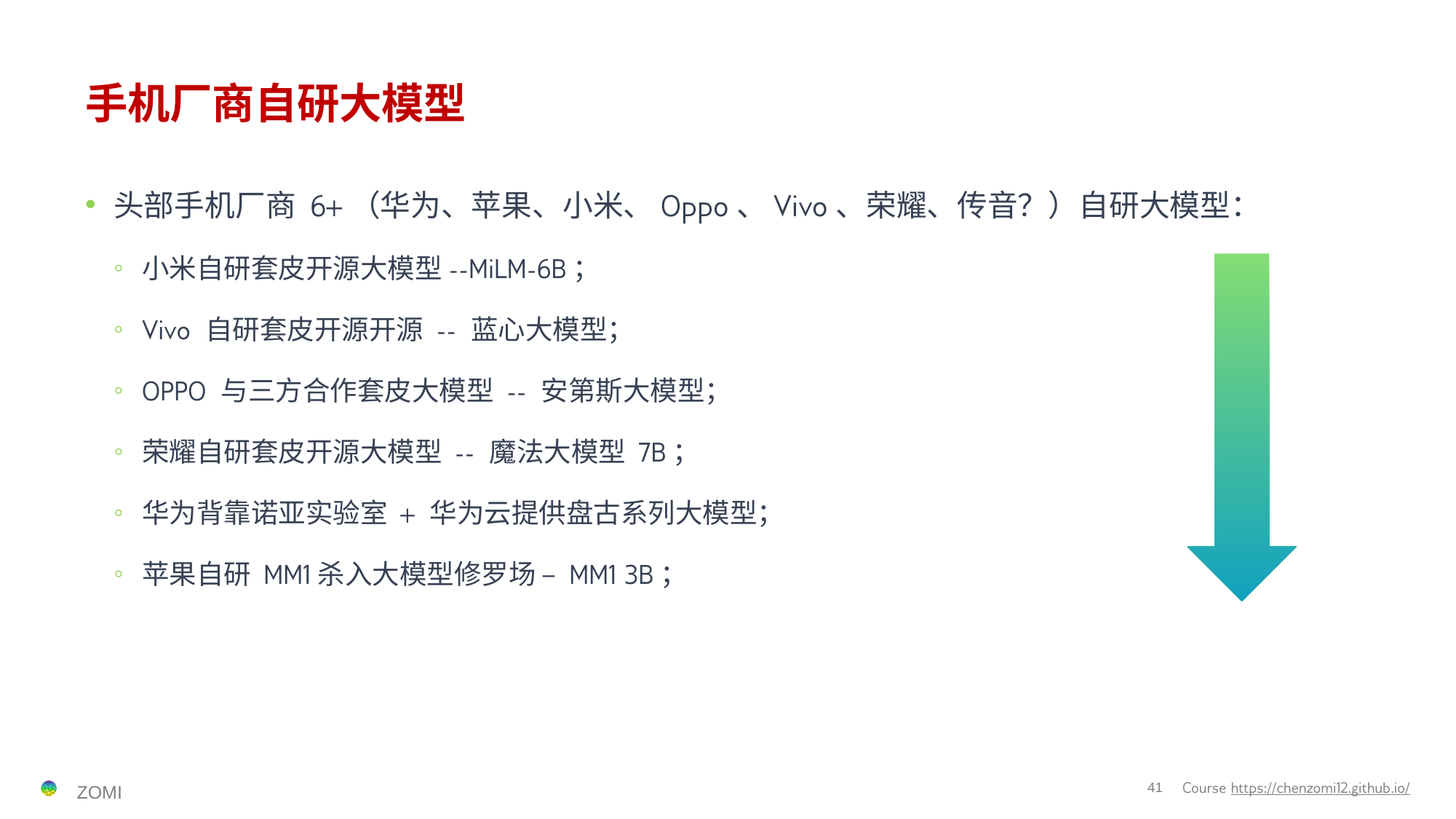

# 手机厂商自研大模型
头部手机厂商 6+（华为、苹果、小米、Oppo、Vivo、荣耀、传音？）自研大模型：
小米自研套皮开源大模型--MiLM-6B；
Vivo 自研套皮开源开源 -- 蓝心大模型；
OPPO 与三方合作套皮大模型 -- 安第斯大模型；
荣耀自研套皮开源大模型 -- 魔法大模型 7B；
华为背靠诺亚实验室 + 华为云提供盘古系列大模型；
苹果自研 MM1杀入大模型修罗场 – MM1 3B；